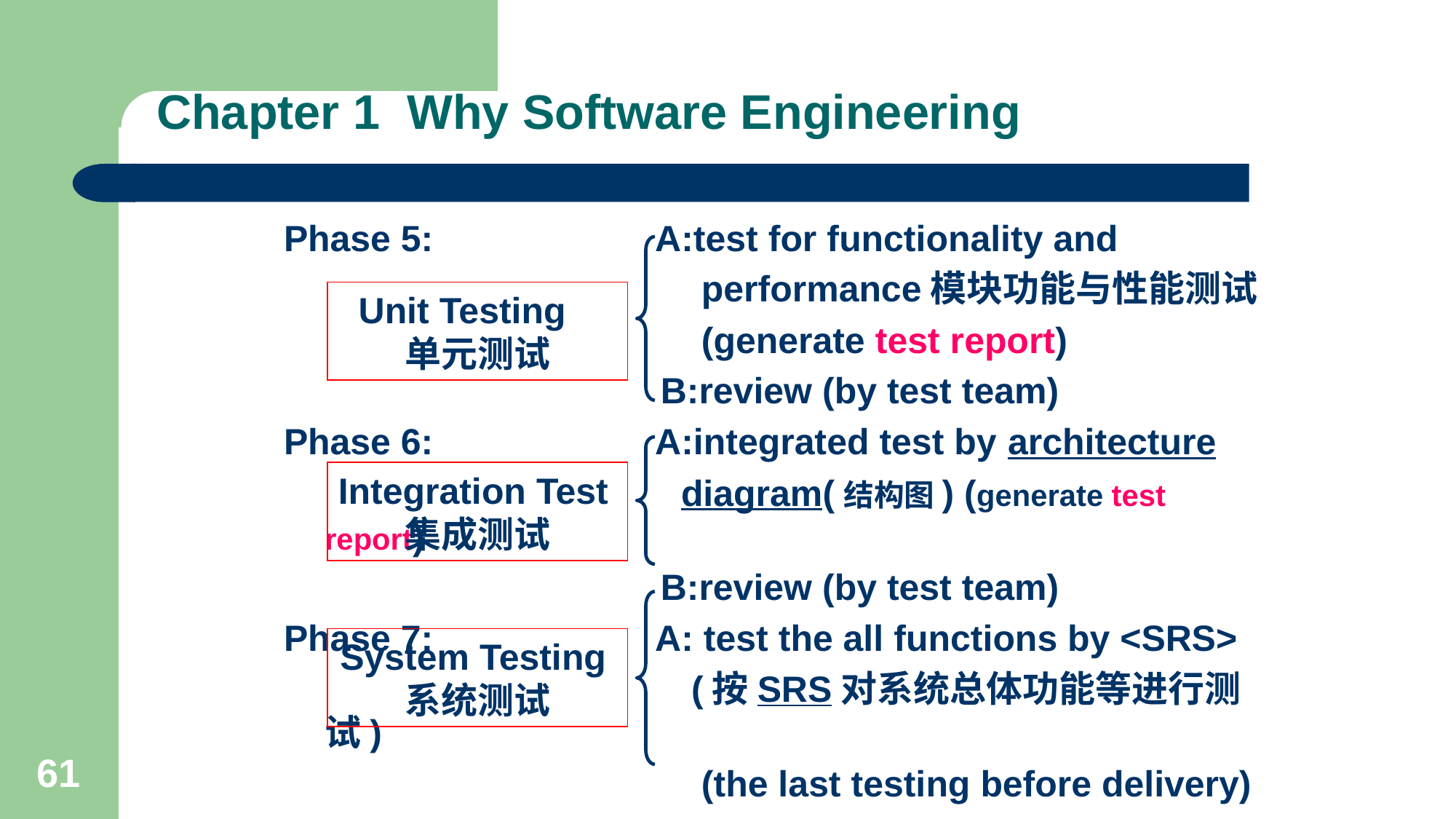

# Chapter 1  Why Software Engineering
Phase 5:                      A:test for functionality and
                                         performance模块功能与性能测试
                                         (generate test report)
                                     B:review (by test team)
Phase 6:                      A:integrated test by architecture
                                       diagram(结构图) (generate test report)
                                     B:review (by test team)
Phase 7:                      A: test the all functions by <SRS>
                                        (按SRS对系统总体功能等进行测试)
                                         (the last testing before delivery)
                                     B:review (by developer and customer)

Unit Testing    单元测试

Integration Test集成测试

System Testing系统测试
61